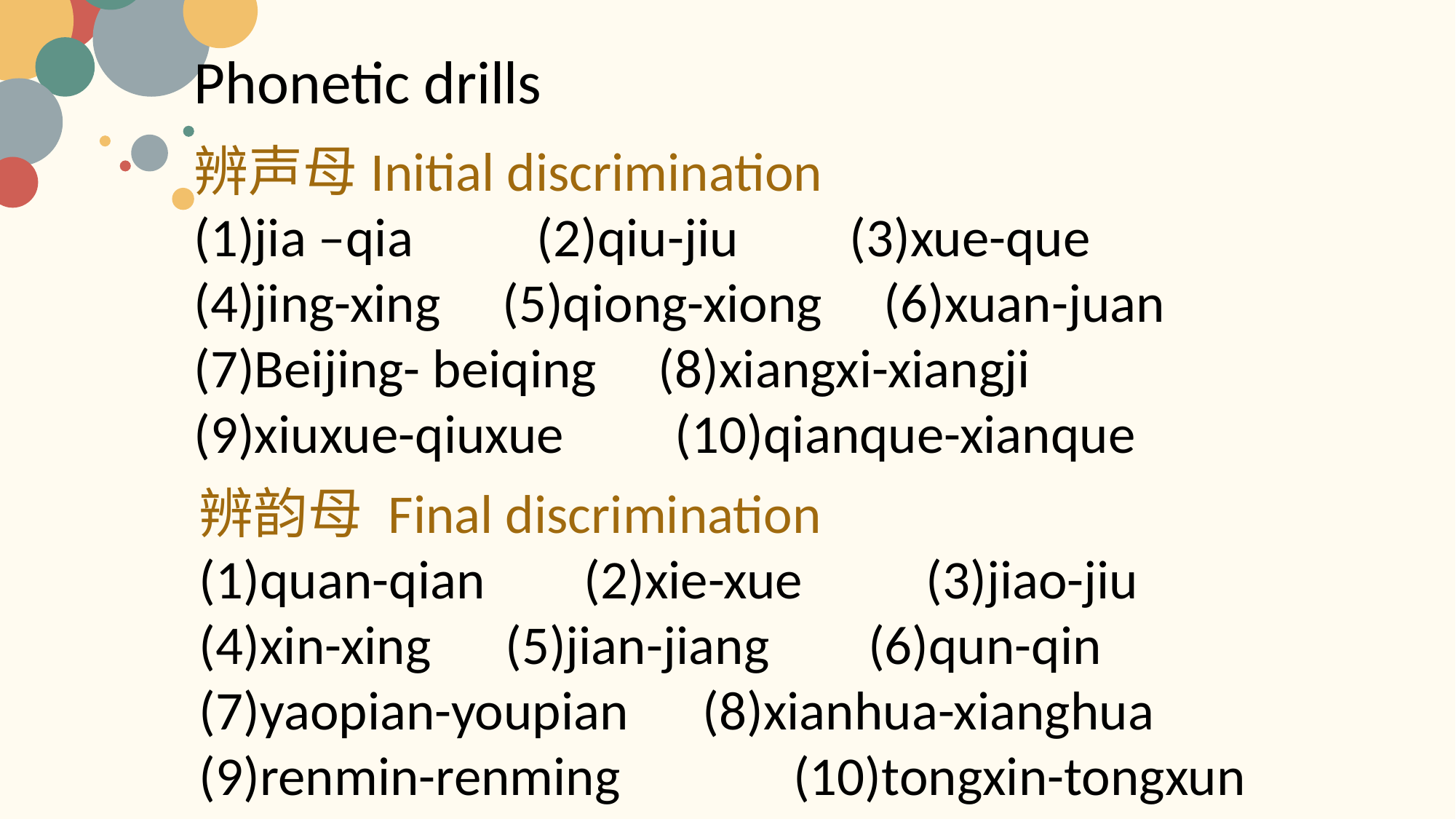

# Phonetic drills
辨声母Initial discrimination
(1)jia –qia          (2)qiu-jiu         (3)xue-que
(4)jing-xing     (5)qiong-xiong     (6)xuan-juan
(7)Beijing- beiqing     (8)xiangxi-xiangji     (9)xiuxue-qiuxue         (10)qianque-xianque
辨韵母 Final discrimination
quan-qian        (2)xie-xue          (3)jiao-jiu
(4)xin-xing      (5)jian-jiang        (6)qun-qin
(7)yaopian-youpian      (8)xianhua-xianghua
(9)renmin-renming              (10)tongxin-tongxun